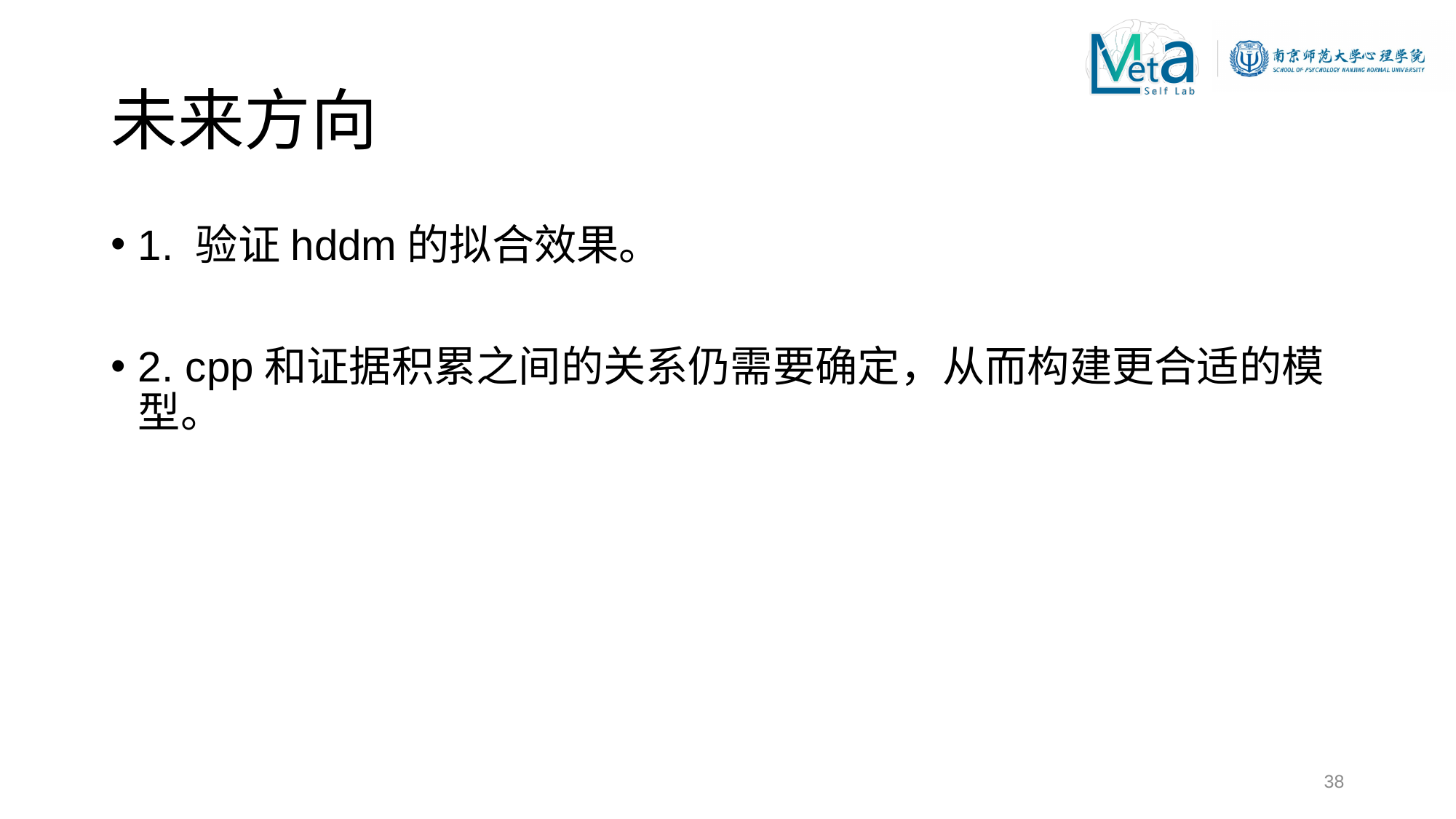

# 未来方向
1. 验证hddm的拟合效果。

2. cpp和证据积累之间的关系仍需要确定，从而构建更合适的模型。
38